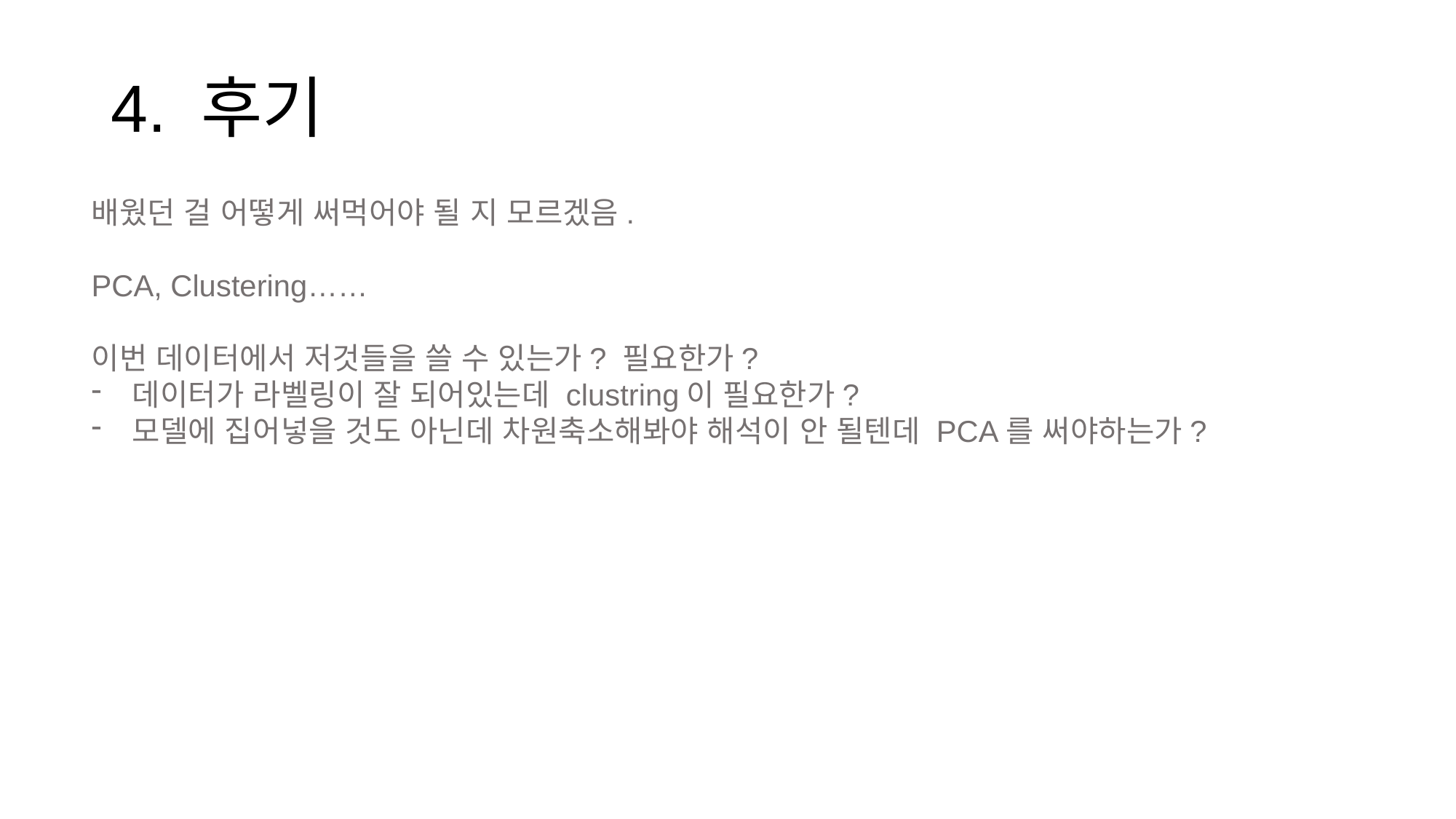

# 4. 후기
배웠던 걸 어떻게 써먹어야 될 지 모르겠음.

PCA, Clustering……

이번 데이터에서 저것들을 쓸 수 있는가? 필요한가?
데이터가 라벨링이 잘 되어있는데 clustring이 필요한가?
모델에 집어넣을 것도 아닌데 차원축소해봐야 해석이 안 될텐데 PCA를 써야하는가?